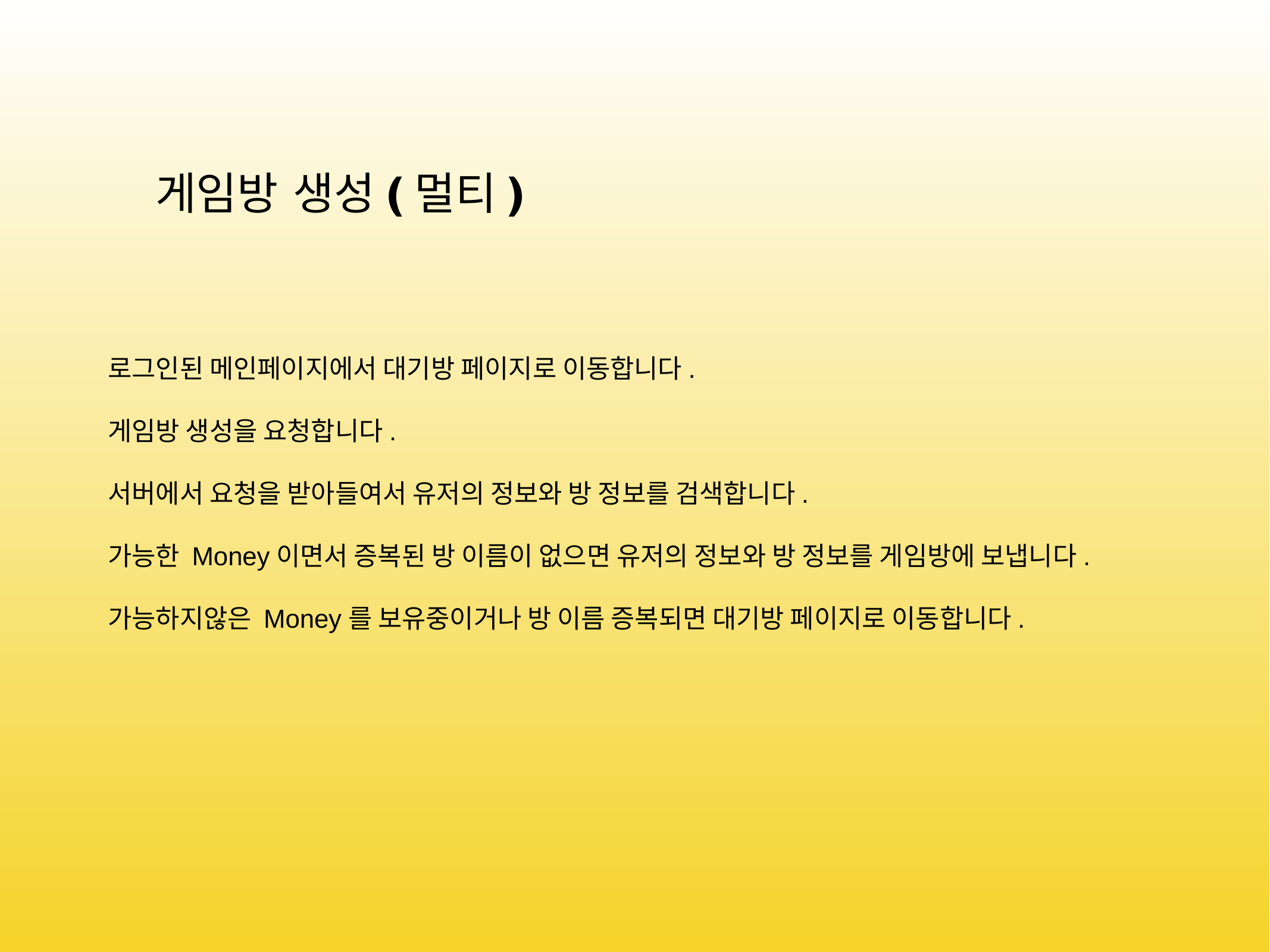

게임방 생성(멀티)
로그인된 메인페이지에서 대기방 페이지로 이동합니다.

게임방 생성을 요청합니다.

서버에서 요청을 받아들여서 유저의 정보와 방 정보를 검색합니다.

가능한 Money이면서 증복된 방 이름이 없으면 유저의 정보와 방 정보를 게임방에 보냅니다.

가능하지않은 Money를 보유중이거나 방 이름 증복되면 대기방 페이지로 이동합니다.